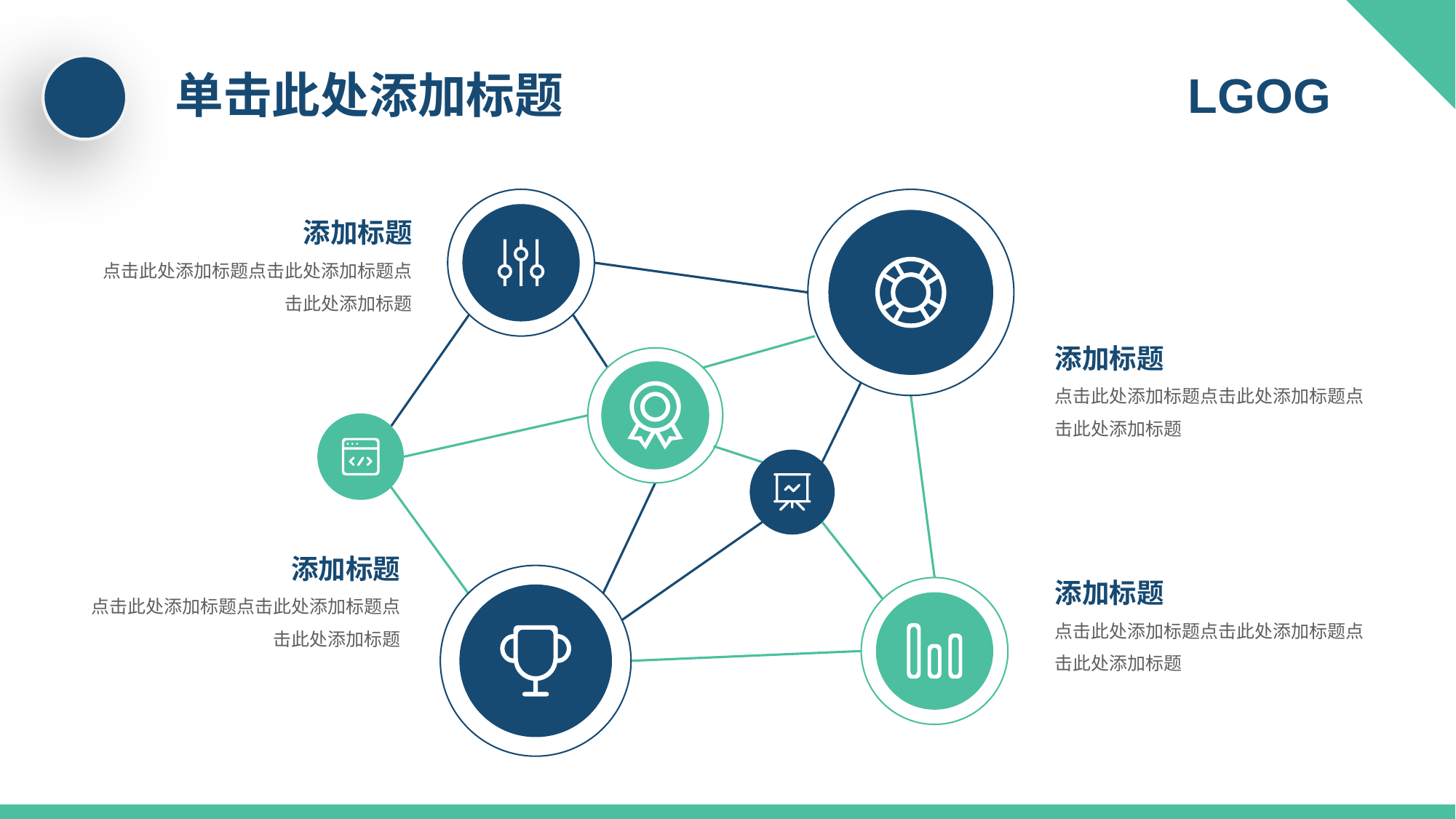

# 单击此处添加标题

添加标题
点击此处添加标题点击此处添加标题点击此处添加标题
添加标题
点击此处添加标题点击此处添加标题点击此处添加标题

添加标题
点击此处添加标题点击此处添加标题点击此处添加标题
添加标题
点击此处添加标题点击此处添加标题点击此处添加标题